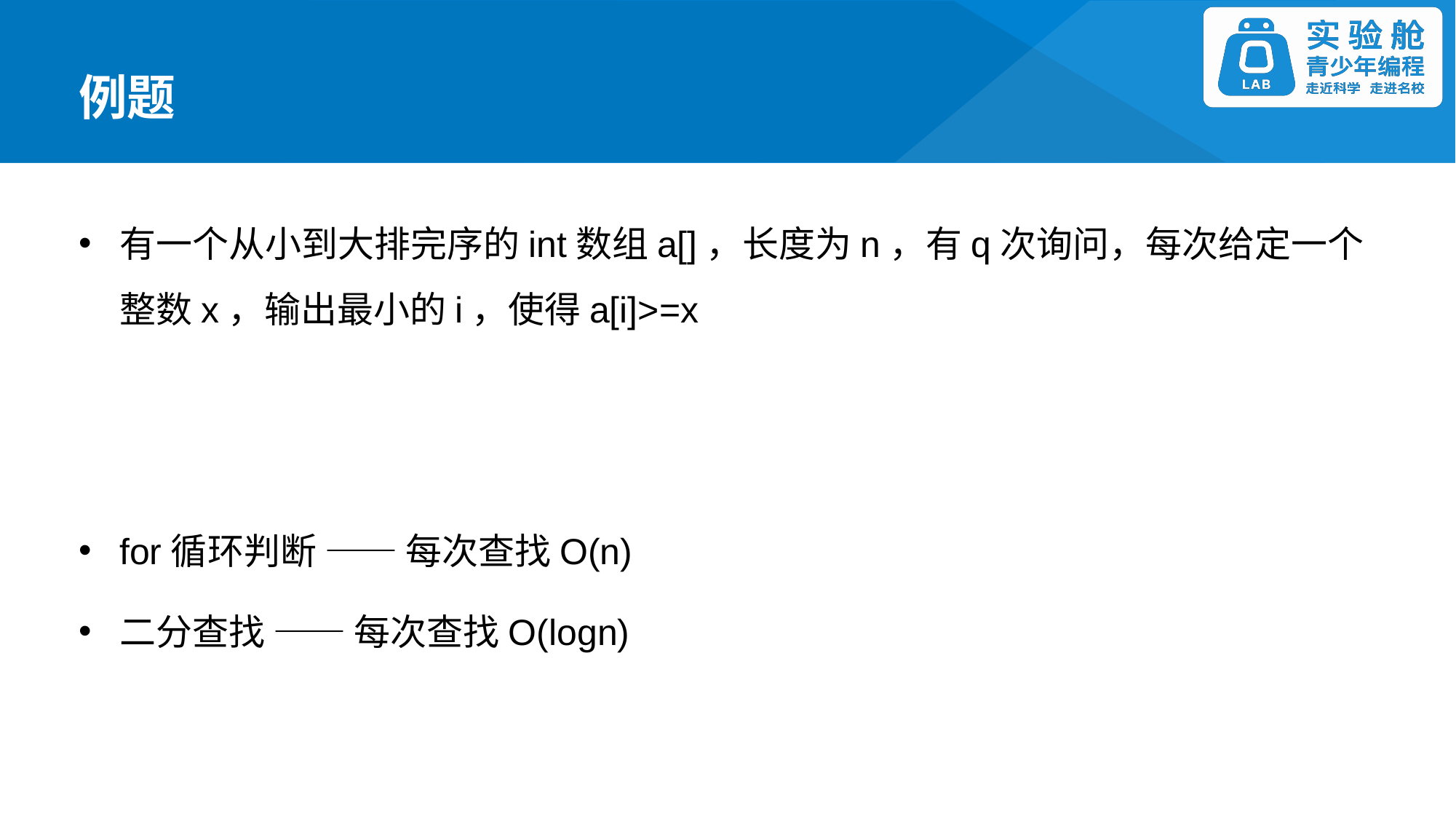

例题
有一个从小到大排完序的int数组a[]，长度为n，有q次询问，每次给定一个整数x，输出最小的i，使得a[i]>=x

for循环判断 —— 每次查找O(n)
二分查找 —— 每次查找O(logn)